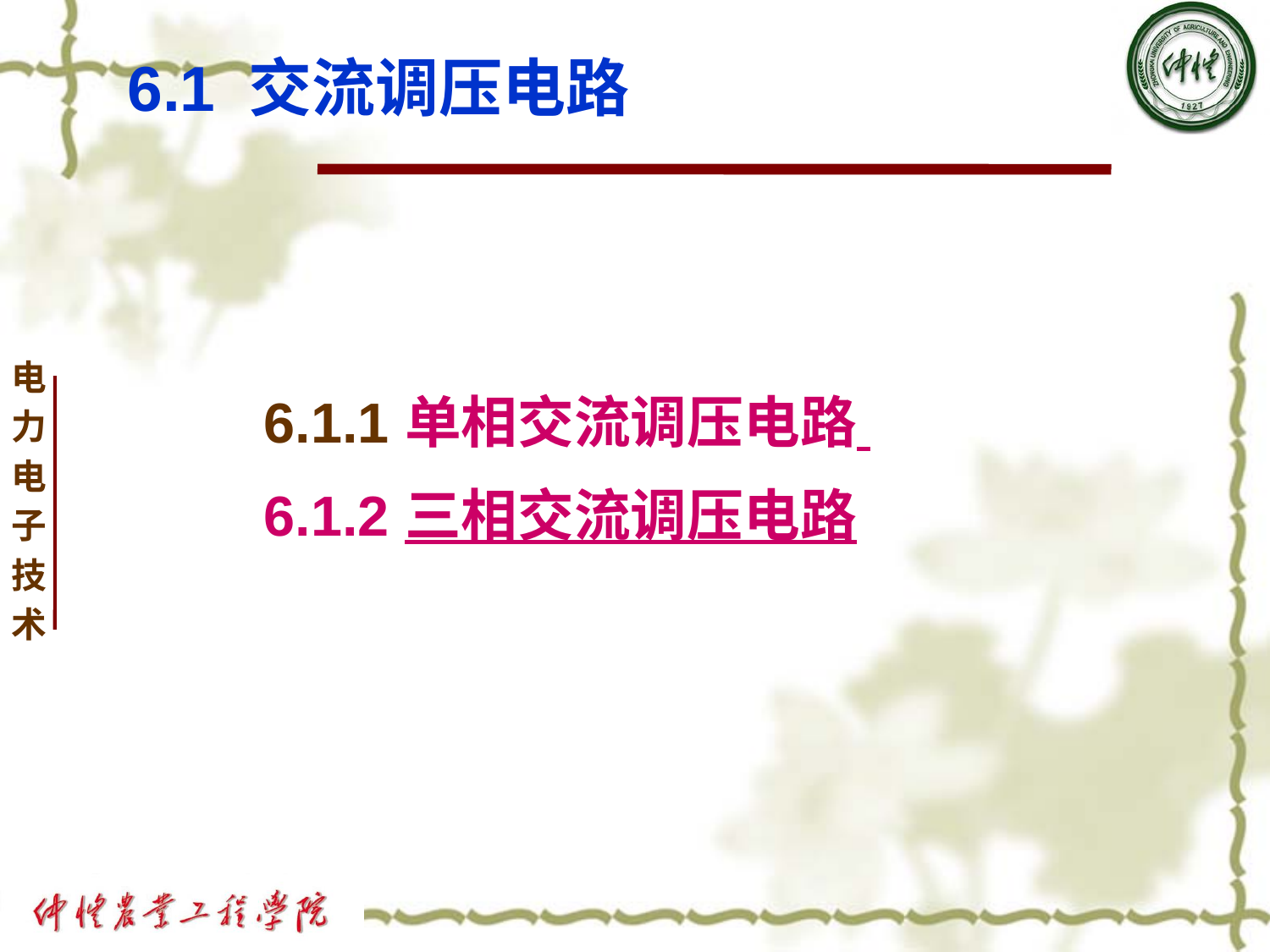

# 6.1 交流调压电路

            6.1.1 单相交流调压电路
            6.1.2 三相交流调压电路